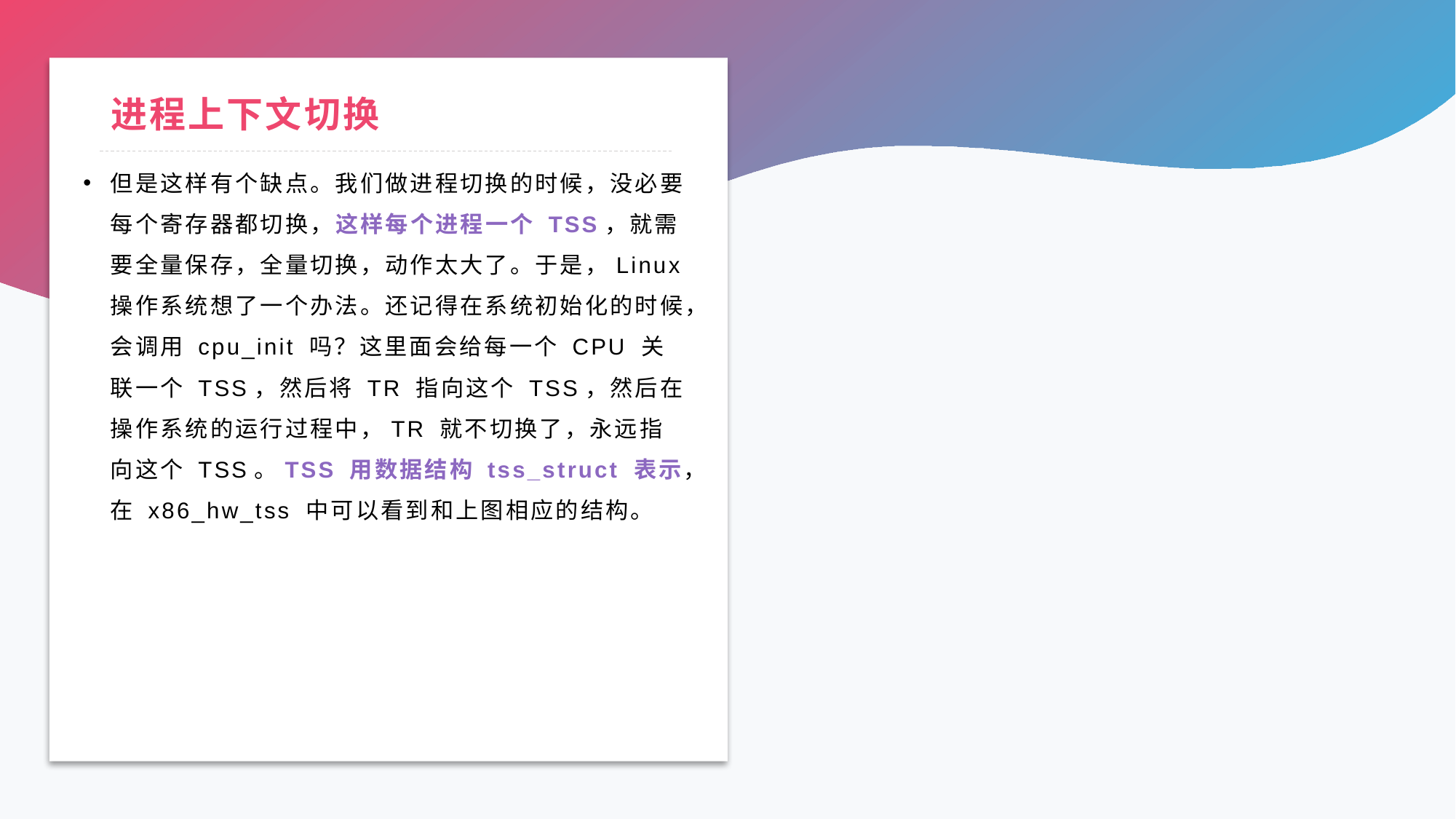

# 进程上下文切换
但是这样有个缺点。我们做进程切换的时候，没必要每个寄存器都切换，这样每个进程一个 TSS，就需要全量保存，全量切换，动作太大了。于是，Linux 操作系统想了一个办法。还记得在系统初始化的时候，会调用 cpu_init 吗？这里面会给每一个 CPU 关联一个 TSS，然后将 TR 指向这个 TSS，然后在操作系统的运行过程中，TR 就不切换了，永远指向这个 TSS。TSS 用数据结构 tss_struct 表示，在 x86_hw_tss 中可以看到和上图相应的结构。